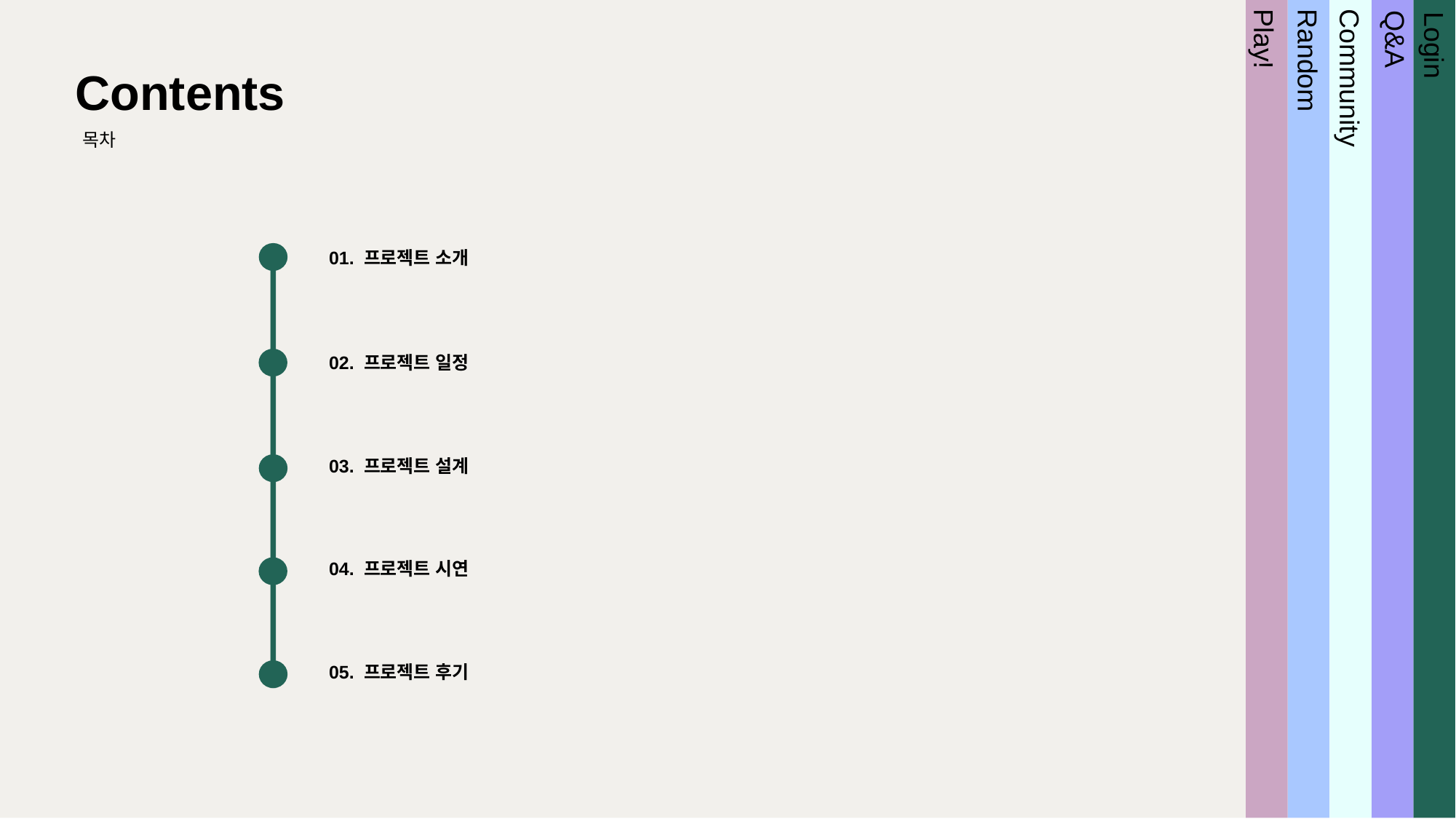

Contents
목차
Community
Random
Play!
Login
Q&A
01. 프로젝트 소개

02. 프로젝트 일정

03. 프로젝트 설계
04. 프로젝트 시연

05. 프로젝트 후기